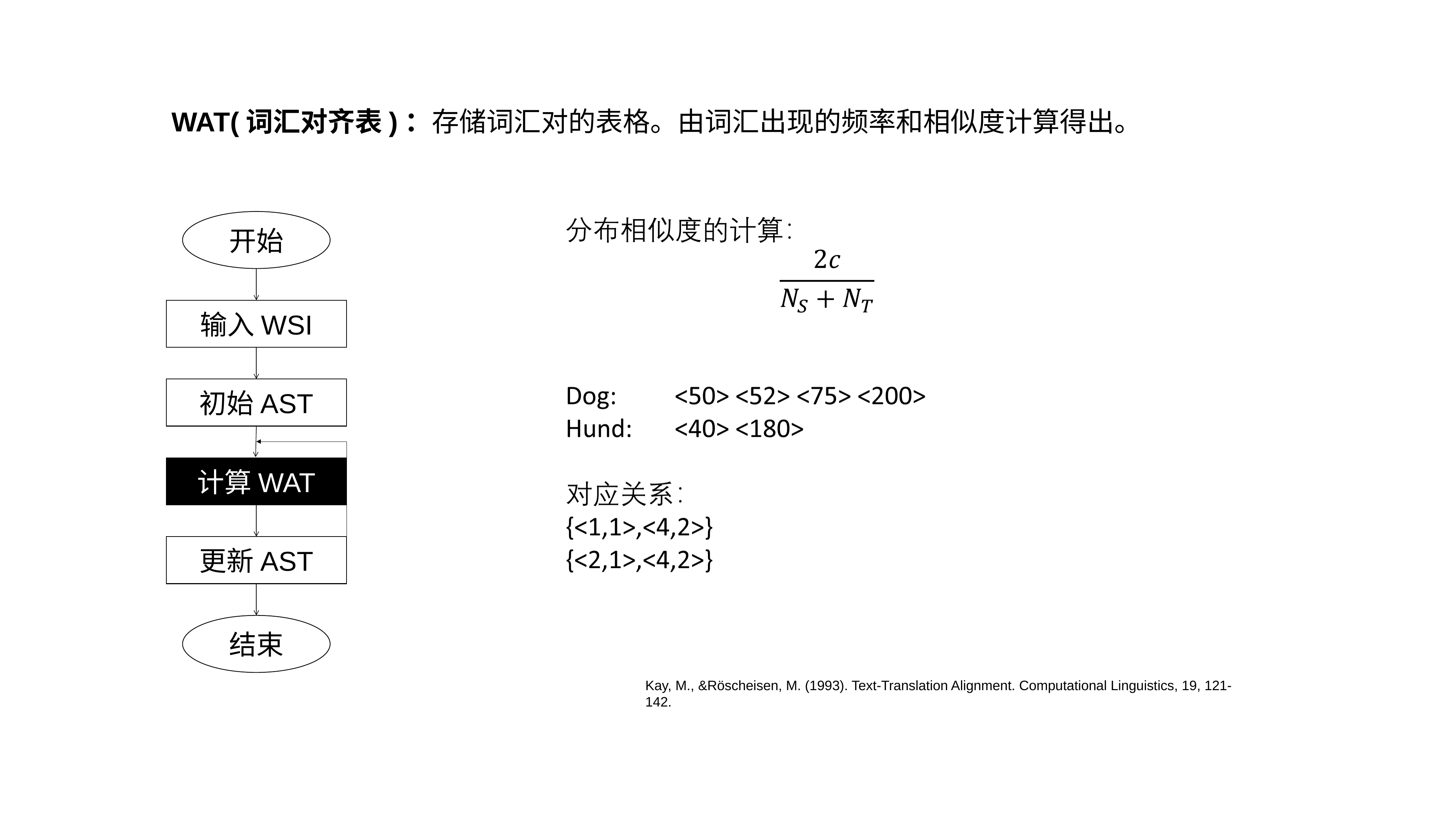

WAT(词汇对齐表)：存储词汇对的表格。由词汇出现的频率和相似度计算得出。

开始
输入WSI
初始AST
计算WAT
更新AST
结束
Kay, M., &Röscheisen, M. (1993). Text-Translation Alignment. Computational Linguistics, 19, 121-142.